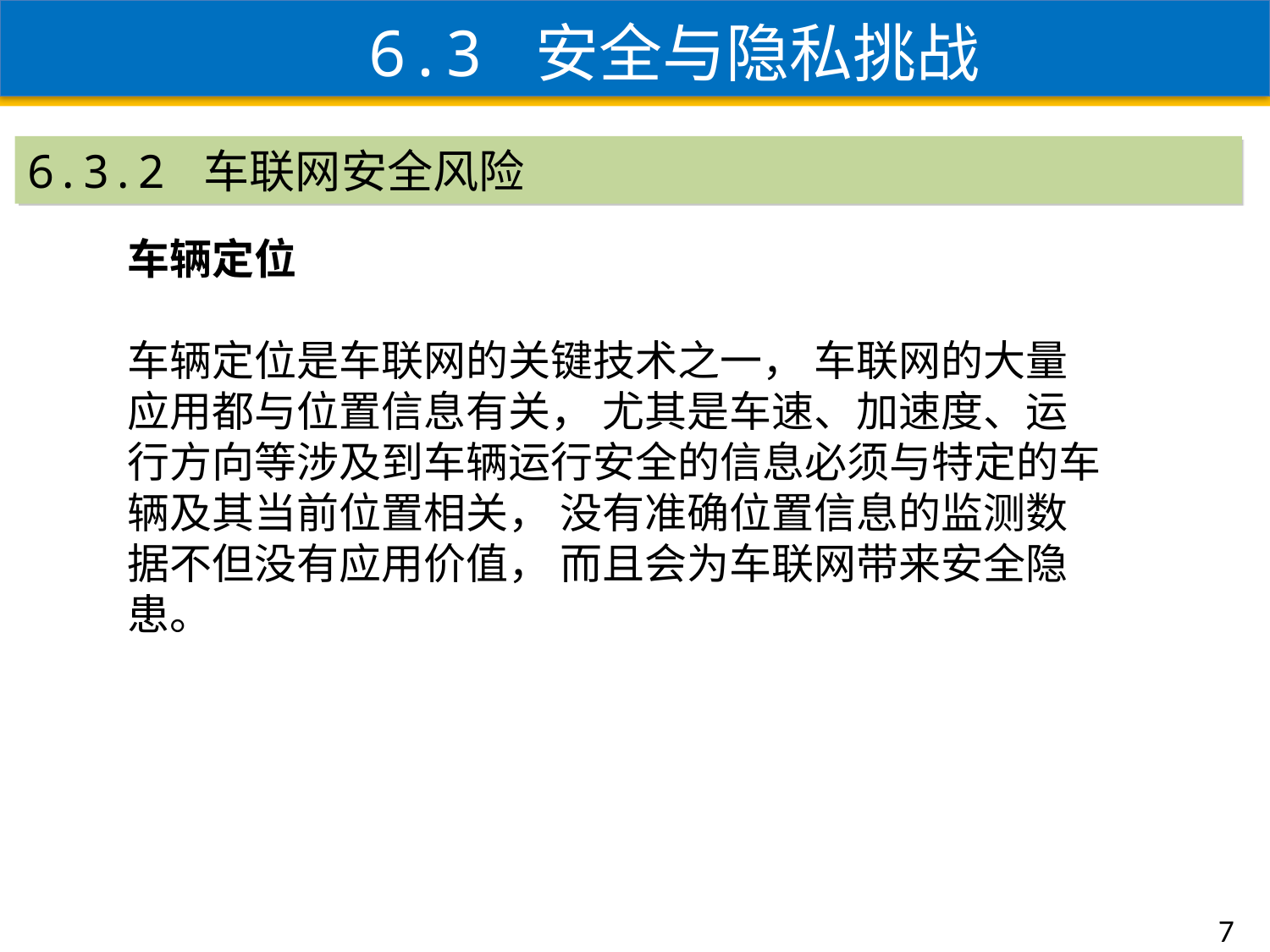

6.3 安全与隐私挑战
6.3.2 车联网安全风险
车辆定位

车辆定位是车联网的关键技术之一， 车联网的大量应用都与位置信息有关， 尤其是车速、加速度、运行方向等涉及到车辆运行安全的信息必须与特定的车辆及其当前位置相关， 没有准确位置信息的监测数据不但没有应用价值， 而且会为车联网带来安全隐患。

7